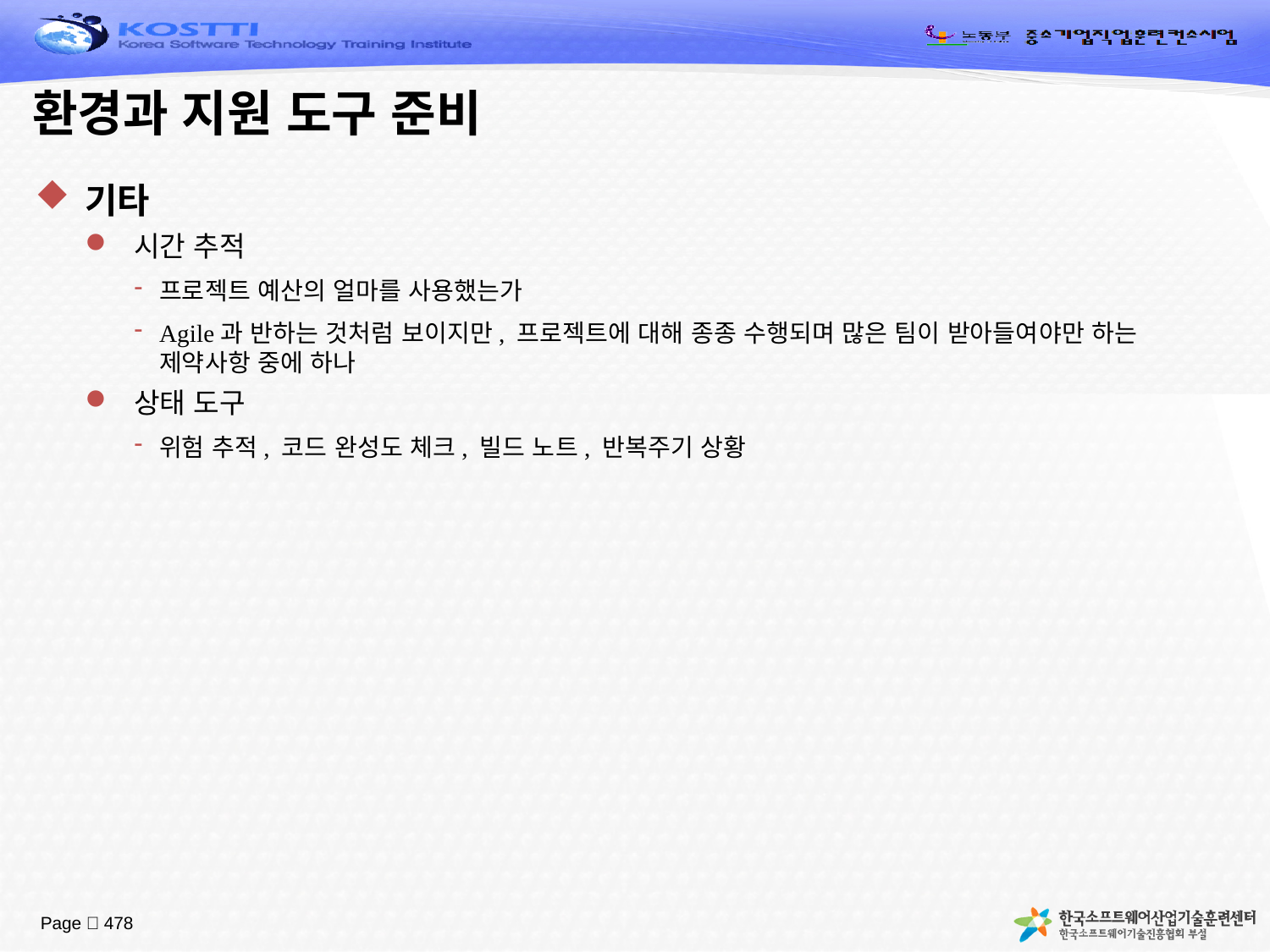

# 환경과 지원 도구 준비
기타
시간 추적
프로젝트 예산의 얼마를 사용했는가
Agile과 반하는 것처럼 보이지만, 프로젝트에 대해 종종 수행되며 많은 팀이 받아들여야만 하는 제약사항 중에 하나
상태 도구
위험 추적, 코드 완성도 체크, 빌드 노트, 반복주기 상황